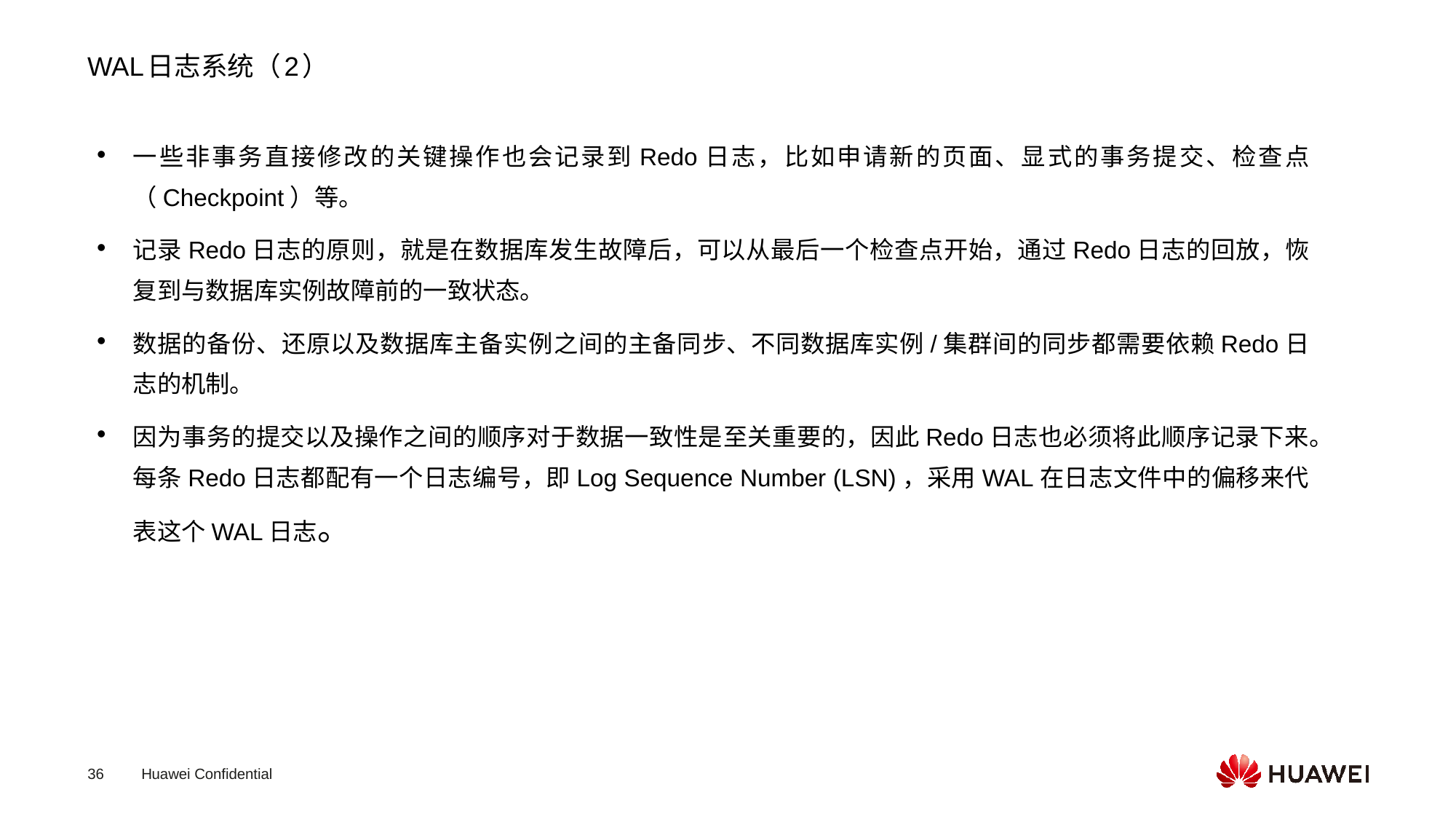

# WAL日志系统（2）
一些非事务直接修改的关键操作也会记录到Redo日志，比如申请新的页面、显式的事务提交、检查点（Checkpoint）等。
记录Redo日志的原则，就是在数据库发生故障后，可以从最后一个检查点开始，通过Redo日志的回放，恢复到与数据库实例故障前的一致状态。
数据的备份、还原以及数据库主备实例之间的主备同步、不同数据库实例/集群间的同步都需要依赖Redo日志的机制。
因为事务的提交以及操作之间的顺序对于数据一致性是至关重要的，因此Redo日志也必须将此顺序记录下来。每条Redo日志都配有一个日志编号，即Log Sequence Number (LSN)，采用WAL在日志文件中的偏移来代表这个WAL日志。